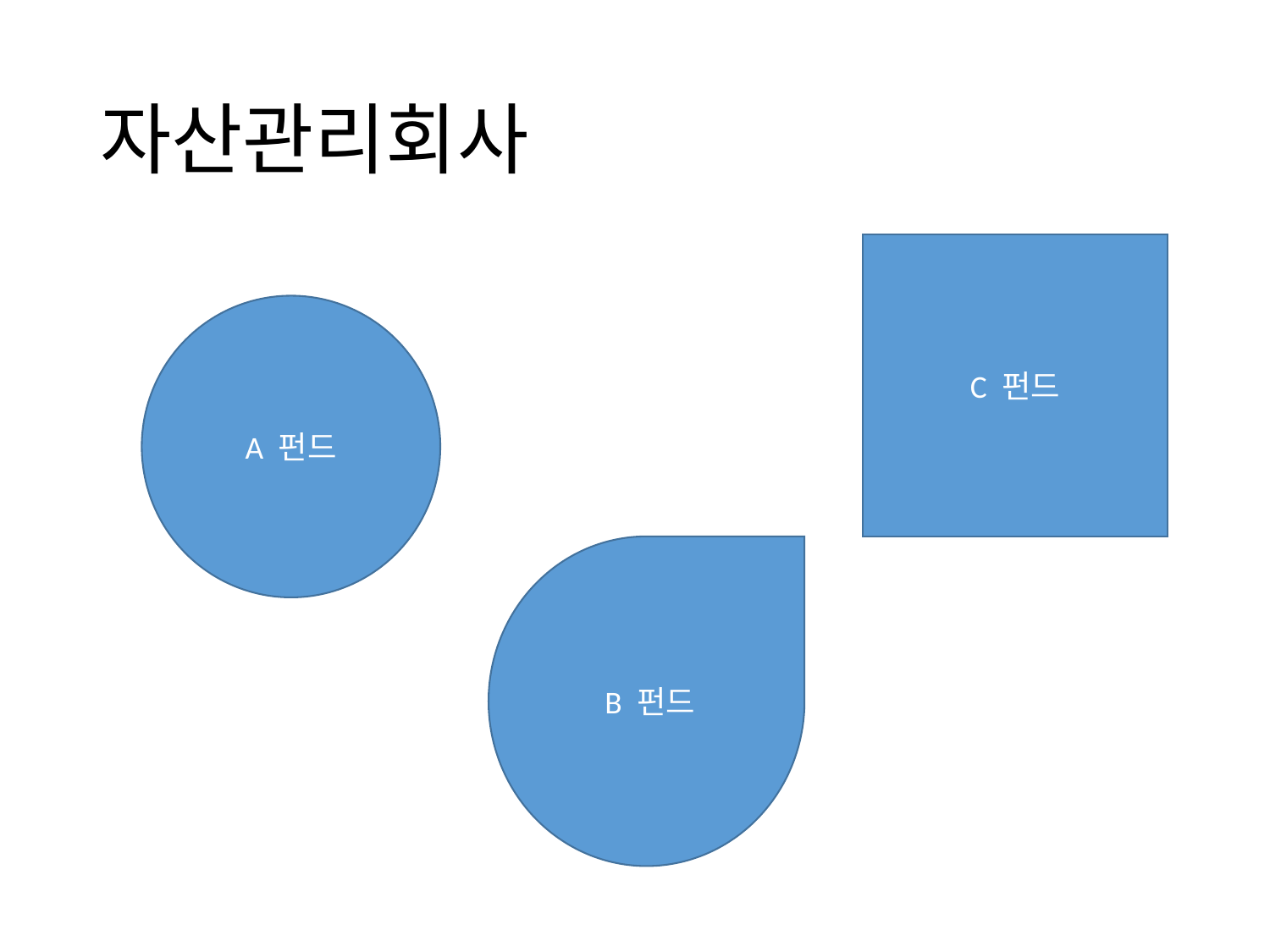

# 자산관리회사
C 펀드
A 펀드
 B 펀드